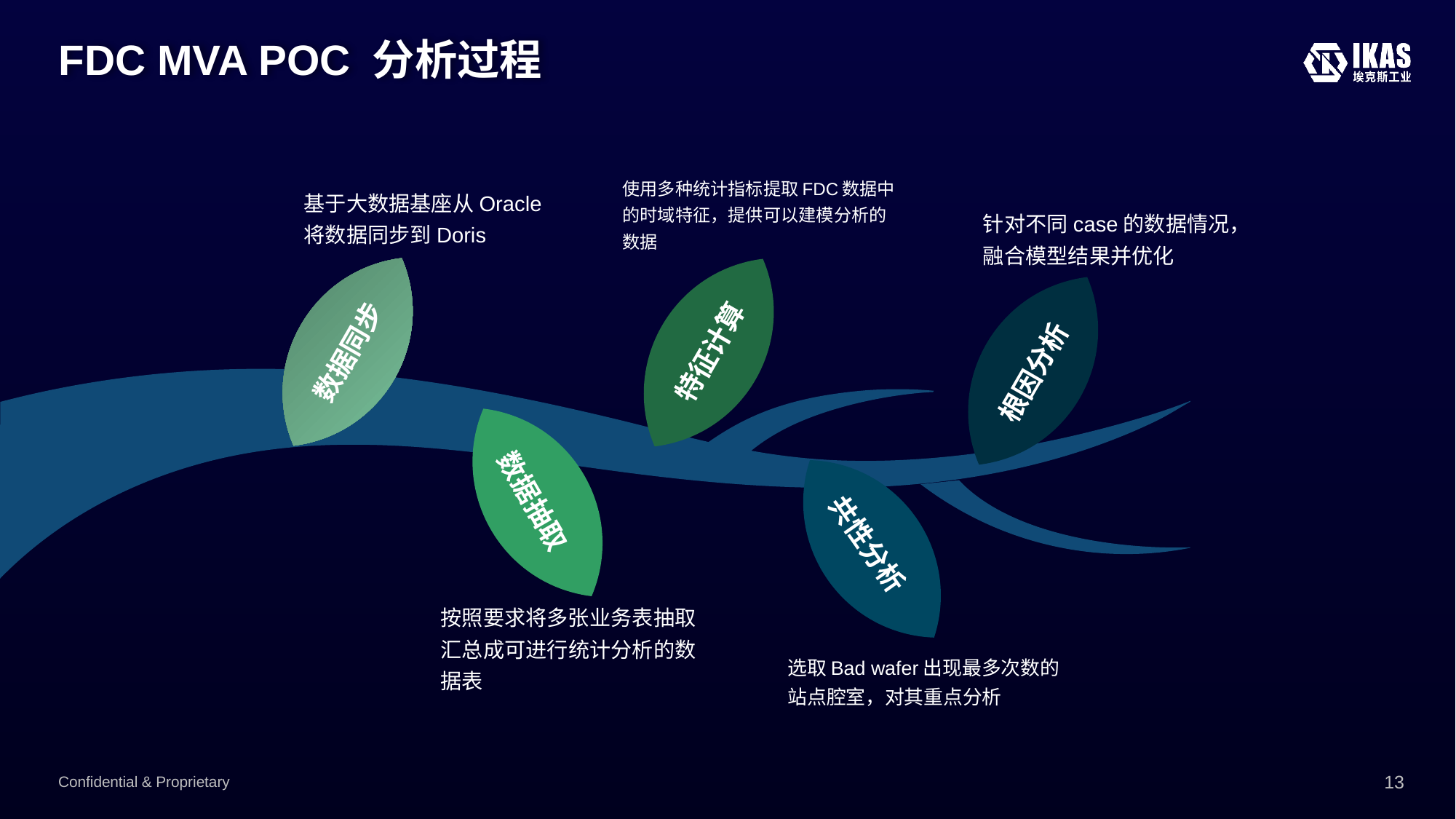

# FDC MVA POC 分析过程
基于大数据基座从Oracle将数据同步到Doris
使用多种统计指标提取FDC数据中的时域特征，提供可以建模分析的数据
针对不同case的数据情况，融合模型结果并优化

数据同步
特征计算
根因分析

数据抽取
共性分析
按照要求将多张业务表抽取汇总成可进行统计分析的数据表
选取Bad wafer出现最多次数的站点腔室，对其重点分析